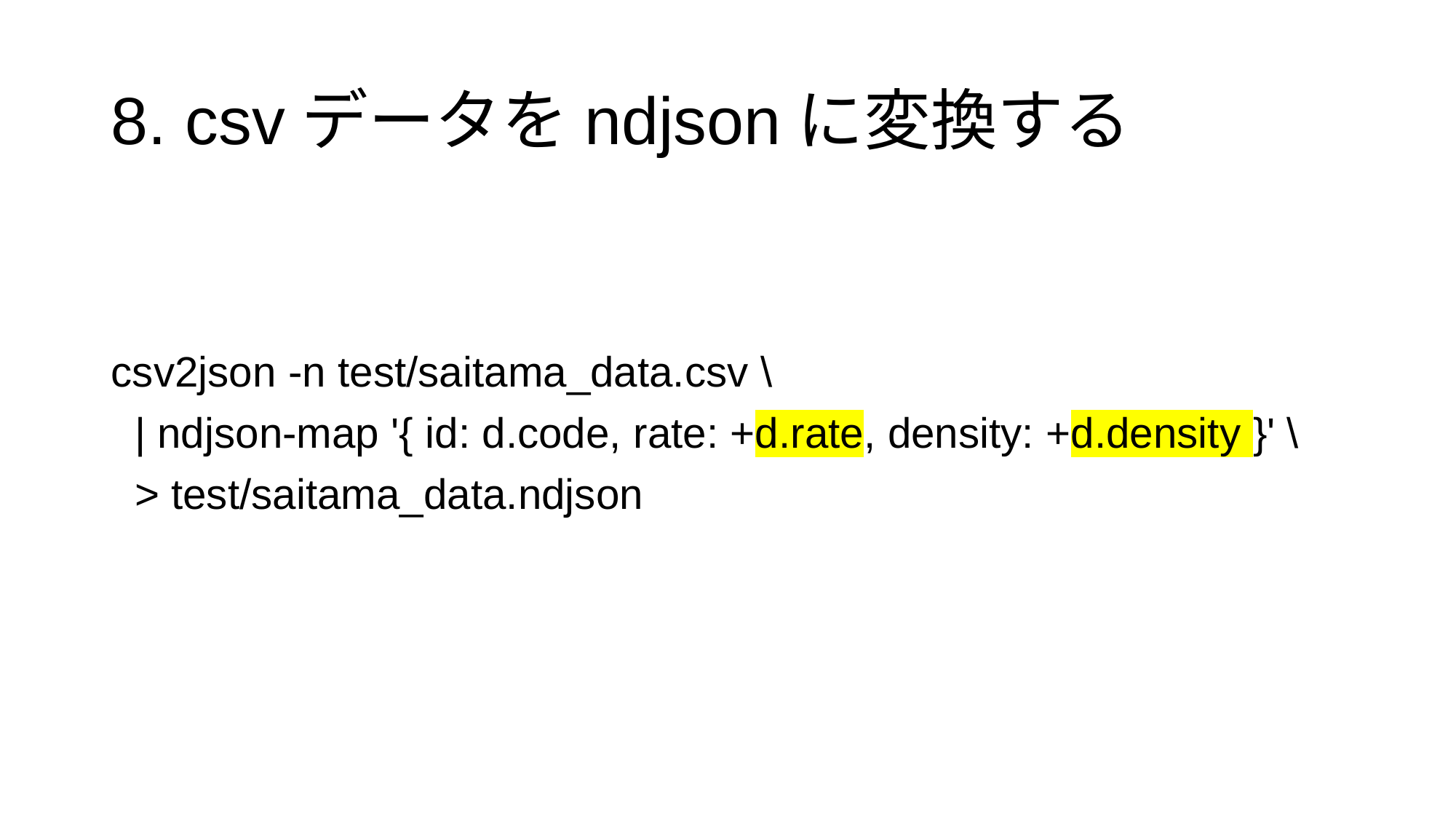

# 8. csvデータをndjsonに変換する

csv2json -n test/saitama_data.csv \
  | ndjson-map '{ id: d.code, rate: +d.rate, density: +d.density }' \
  > test/saitama_data.ndjson